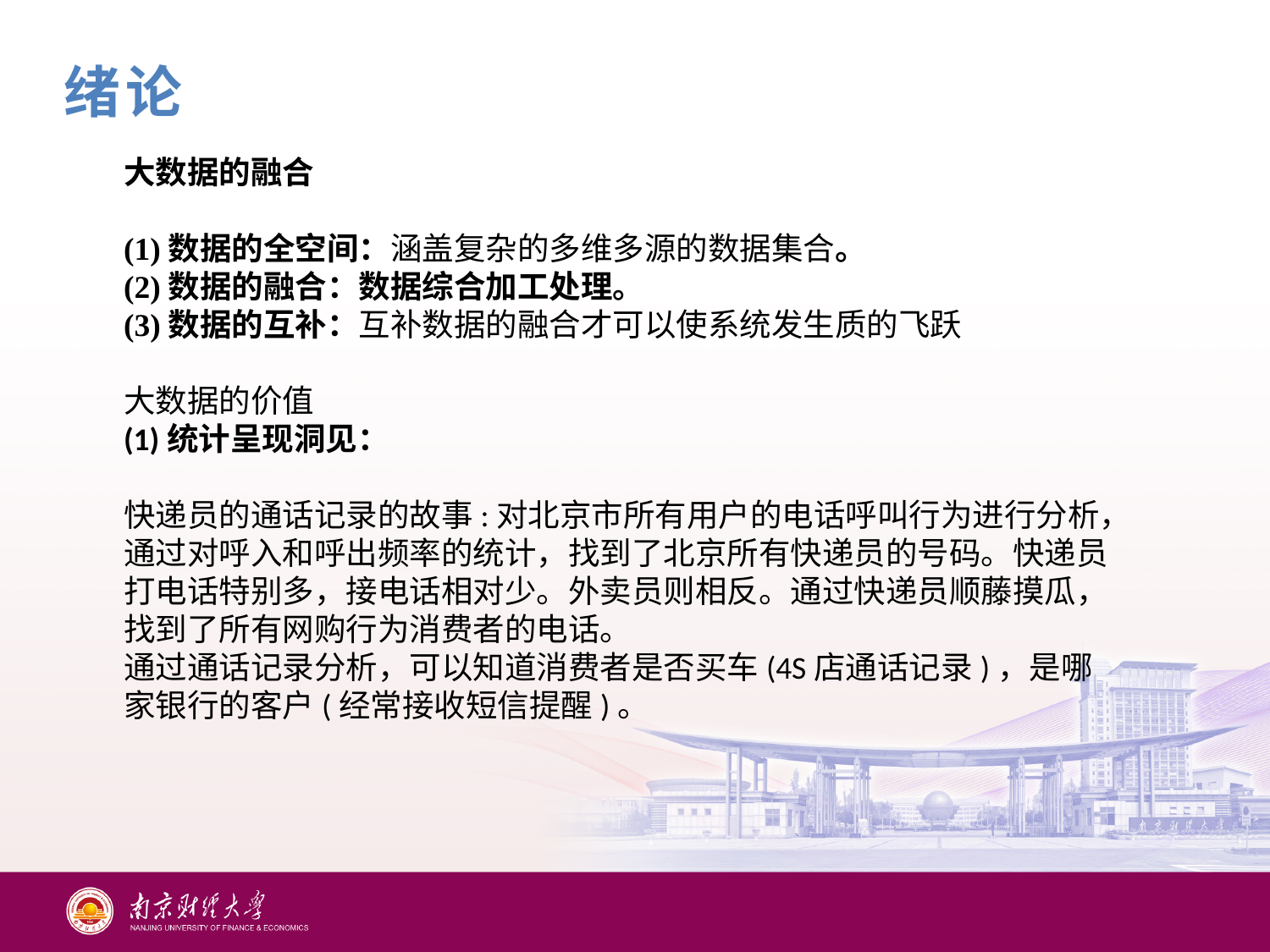

绪论

大数据的融合
(1)数据的全空间：涵盖复杂的多维多源的数据集合。
(2)数据的融合：数据综合加工处理。
(3)数据的互补：互补数据的融合才可以使系统发生质的飞跃
大数据的价值
(1)统计呈现洞见：
快递员的通话记录的故事:对北京市所有用户的电话呼叫行为进行分析，通过对呼入和呼出频率的统计，找到了北京所有快递员的号码。快递员打电话特别多，接电话相对少。外卖员则相反。通过快递员顺藤摸瓜，找到了所有网购行为消费者的电话。
通过通话记录分析，可以知道消费者是否买车(4S店通话记录)，是哪家银行的客户(经常接收短信提醒)。